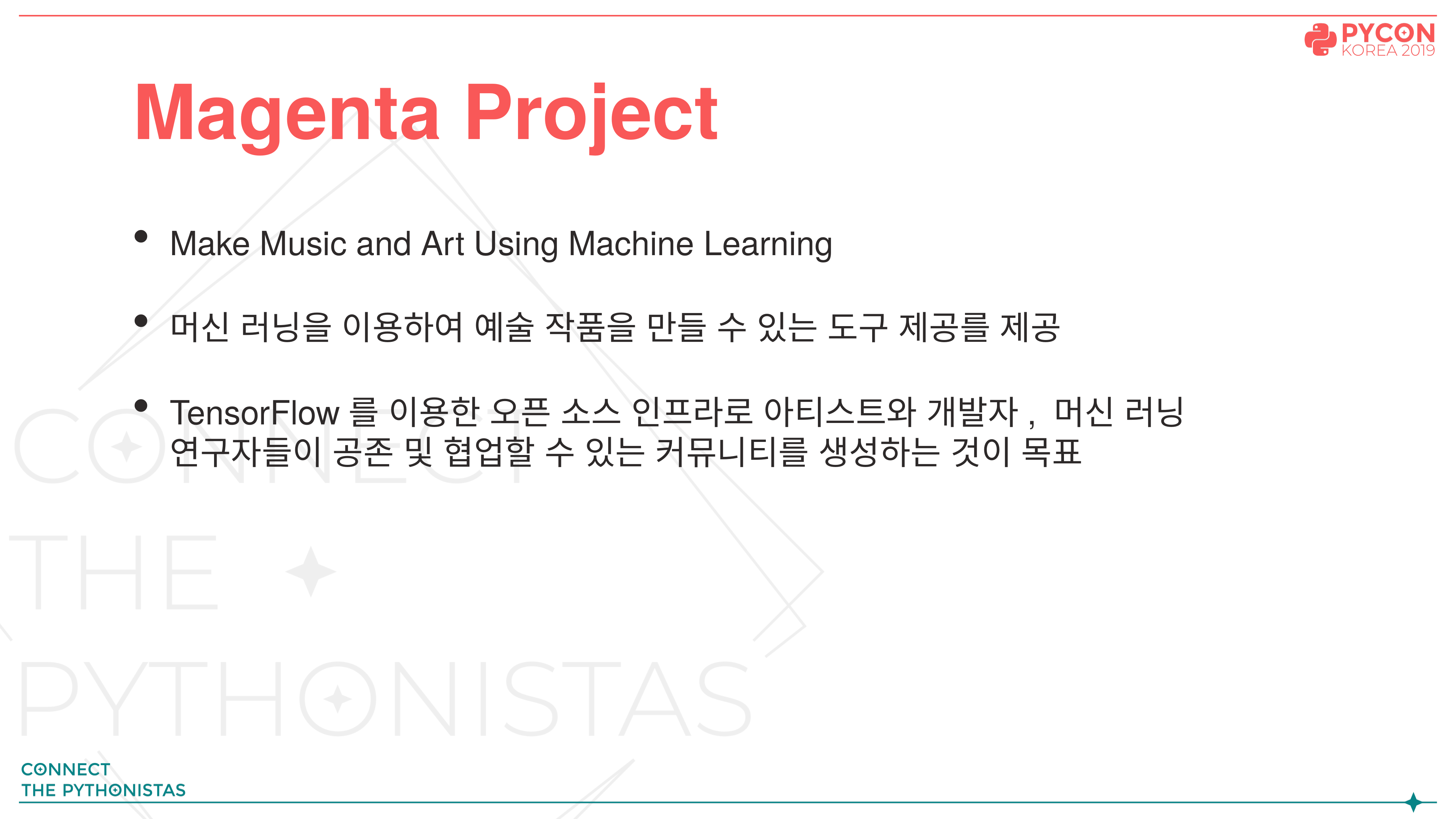

# Magenta Project
Make Music and Art Using Machine Learning
머신 러닝을 이용하여 예술 작품을 만들 수 있는 도구 제공를 제공
TensorFlow를 이용한 오픈 소스 인프라로 아티스트와 개발자, 머신 러닝 연구자들이 공존 및 협업할 수 있는 커뮤니티를 생성하는 것이 목표